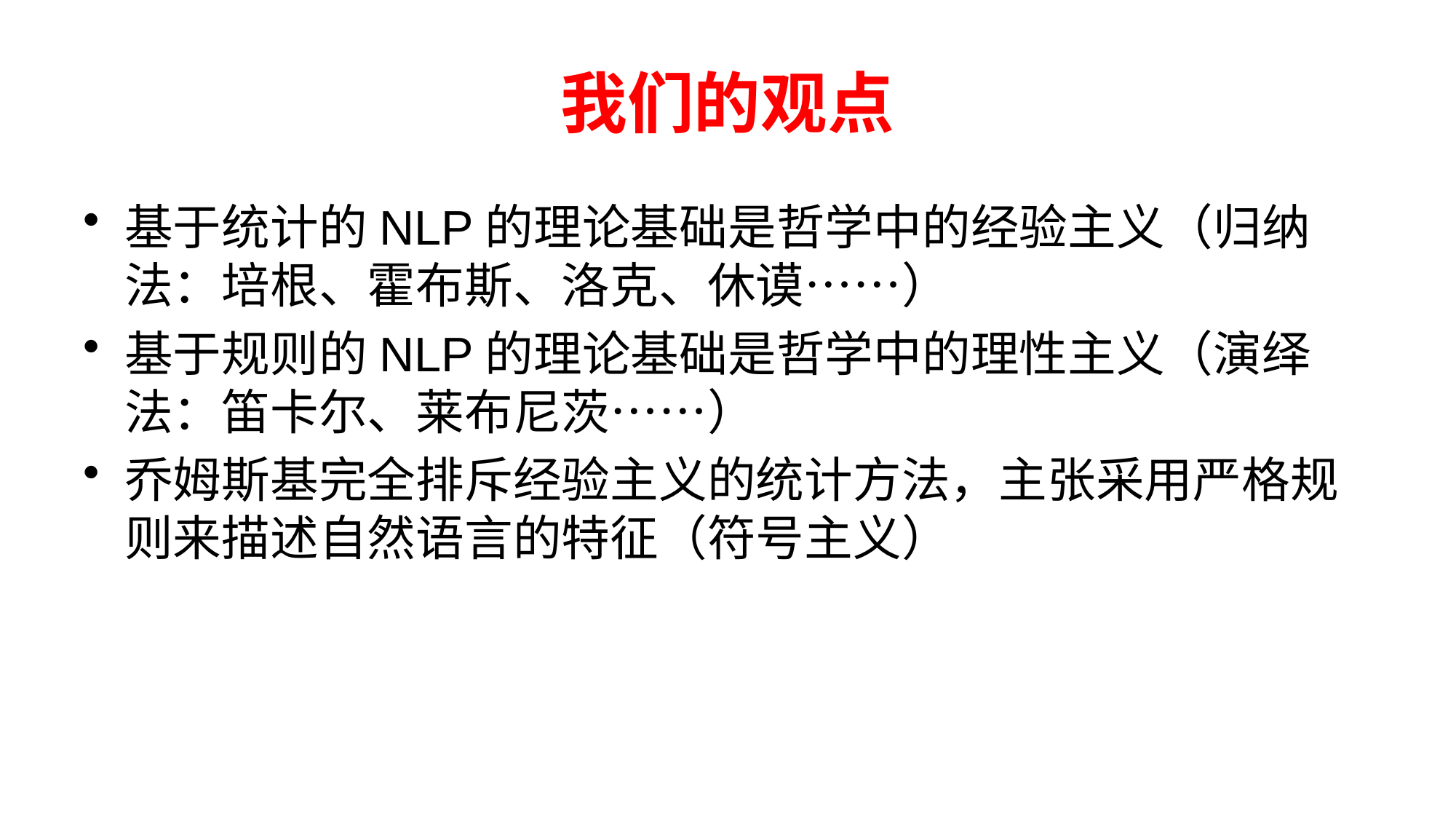

# 我们的观点
基于统计的NLP的理论基础是哲学中的经验主义（归纳法：培根、霍布斯、洛克、休谟……）
基于规则的NLP的理论基础是哲学中的理性主义（演绎法：笛卡尔、莱布尼茨……）
乔姆斯基完全排斥经验主义的统计方法，主张采用严格规则来描述自然语言的特征（符号主义）